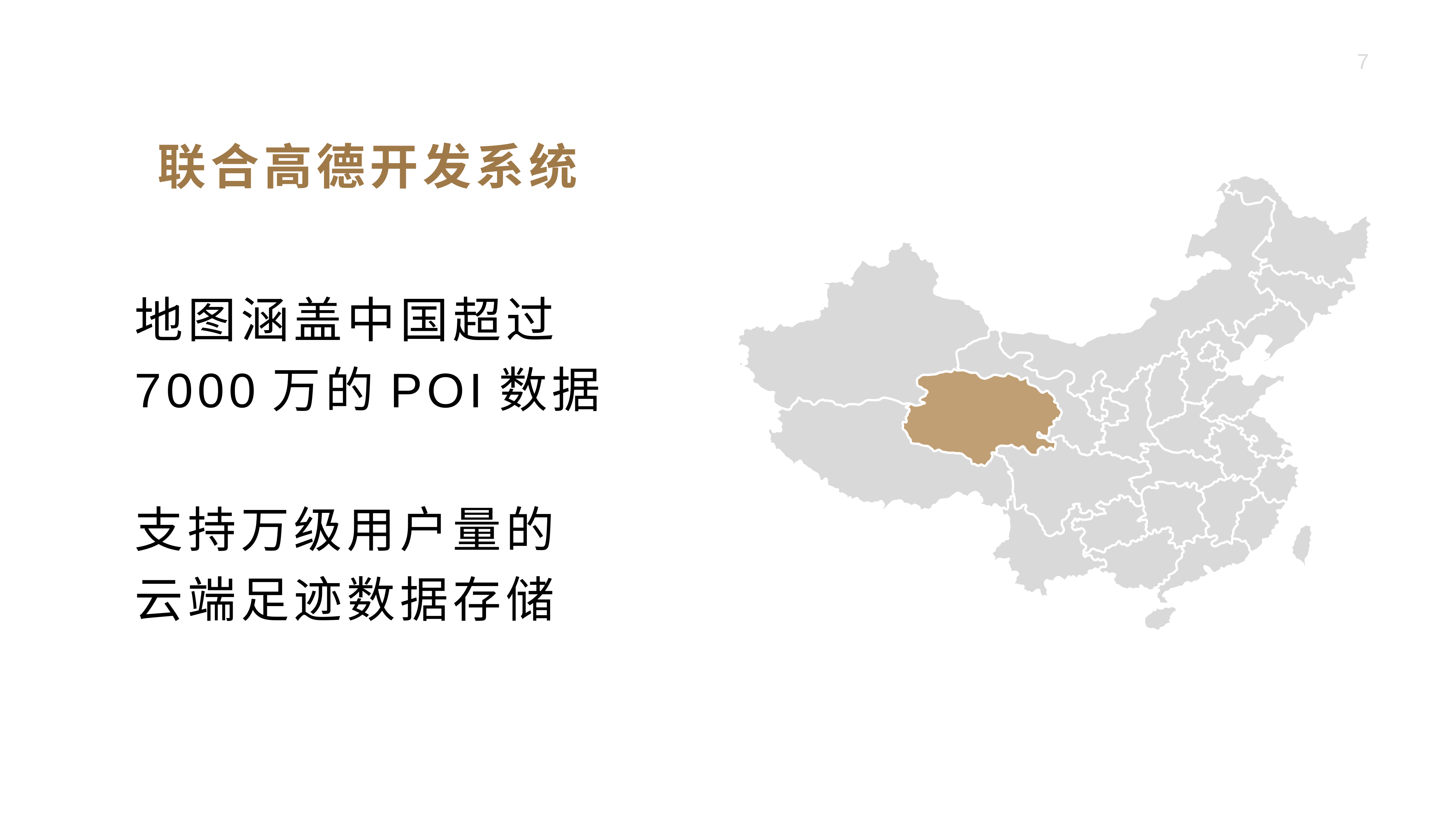

联合高德开发系统

地图涵盖中国超过
7000万的POI数据

支持万级用户量的
云端足迹数据存储